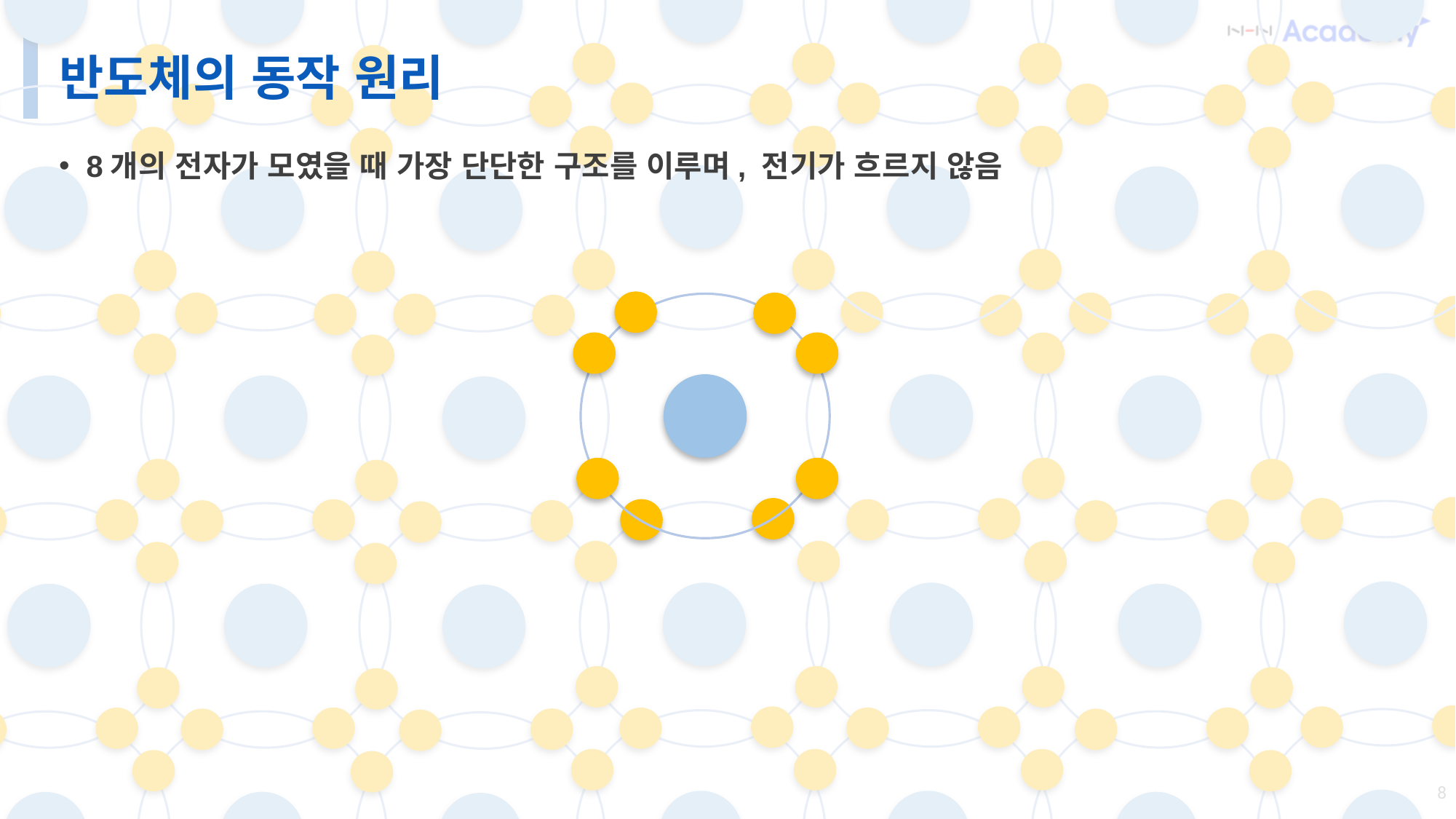

# 반도체의 동작 원리

8개의 전자가 모였을 때 가장 단단한 구조를 이루며, 전기가 흐르지 않음

8